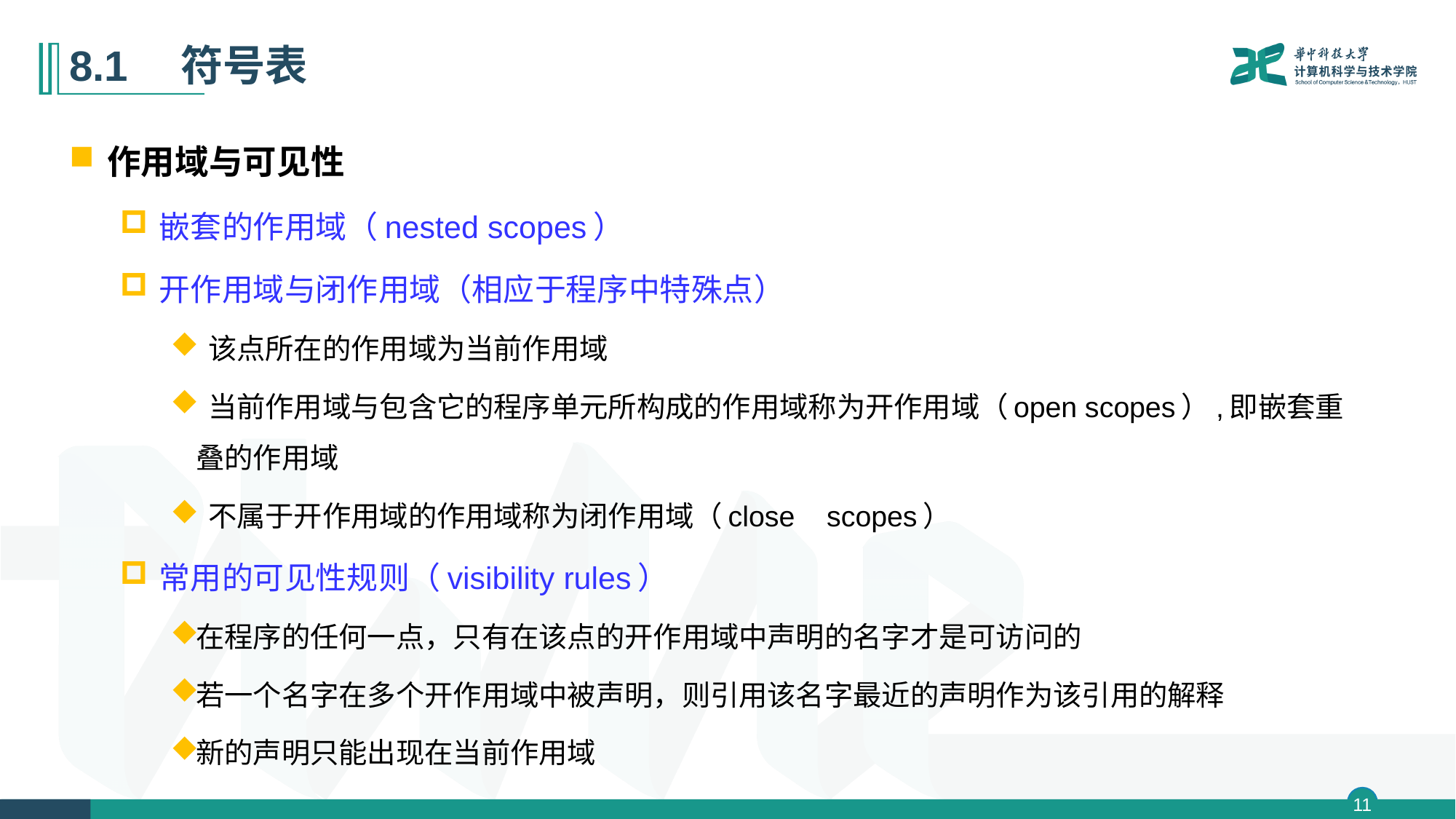

# 8.1　符号表
作用域与可见性
嵌套的作用域（nested scopes）
开作用域与闭作用域（相应于程序中特殊点）
 该点所在的作用域为当前作用域
 当前作用域与包含它的程序单元所构成的作用域称为开作用域（open scopes）,即嵌套重叠的作用域
 不属于开作用域的作用域称为闭作用域（close    scopes）
常用的可见性规则（visibility rules）
在程序的任何一点，只有在该点的开作用域中声明的名字才是可访问的
若一个名字在多个开作用域中被声明，则引用该名字最近的声明作为该引用的解释
新的声明只能出现在当前作用域